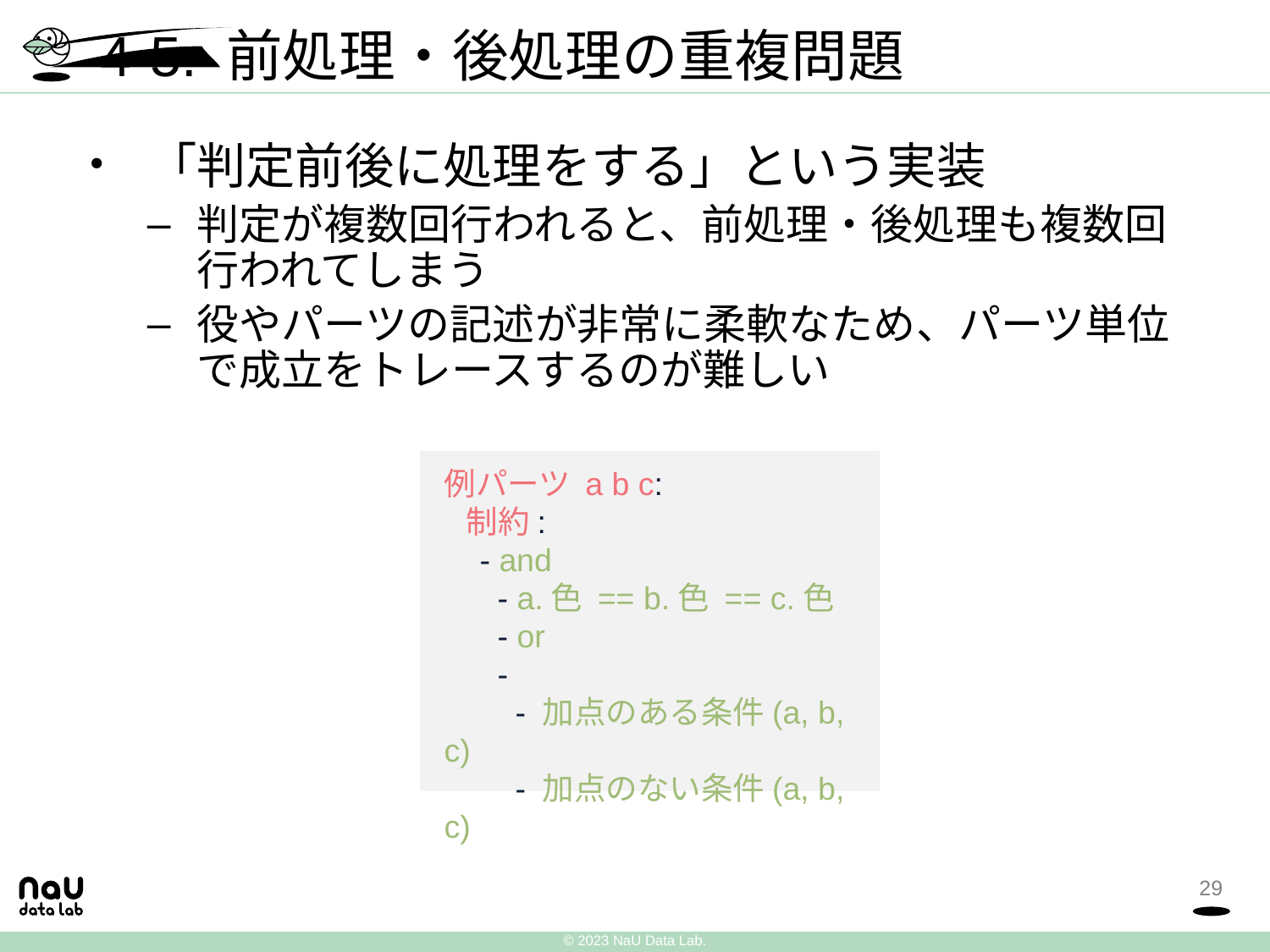

# 4-5. 前処理・後処理の重複問題
「判定前後に処理をする」という実装
判定が複数回行われると、前処理・後処理も複数回行われてしまう
役やパーツの記述が非常に柔軟なため、パーツ単位で成立をトレースするのが難しい

例パーツ a b c:
  制約:
    - and
      - a.色 == b.色 == c.色
      - or
      -
        - 加点のある条件(a, b, c)
        - 加点のない条件(a, b, c)